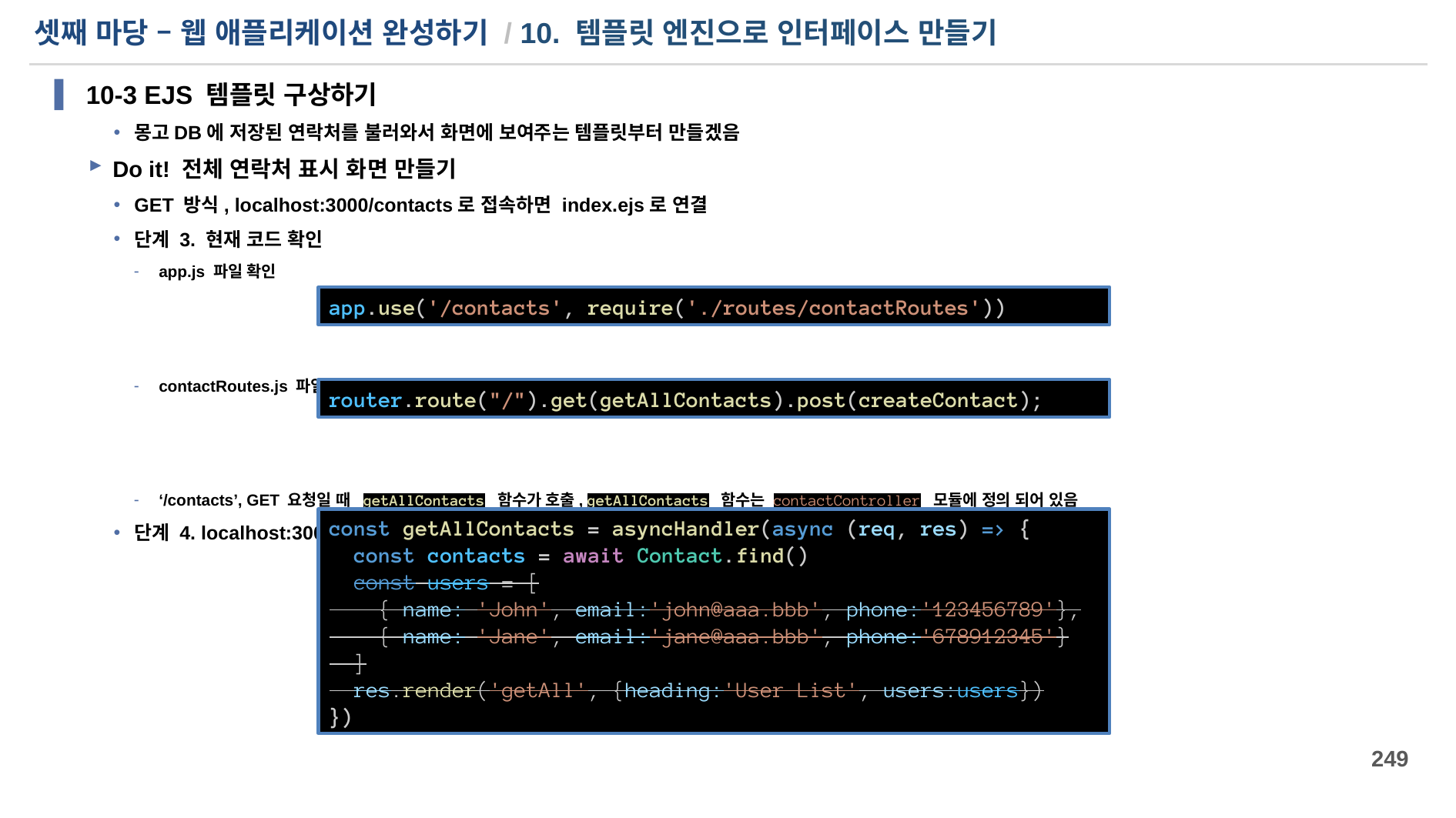

# 셋째 마당 – 웹 애플리케이션 완성하기 / 10. 템플릿 엔진으로 인터페이스 만들기
10-3 EJS 템플릿 구상하기
몽고DB에 저장된 연락처를 불러와서 화면에 보여주는 템플릿부터 만들겠음
Do it! 전체 연락처 표시 화면 만들기
GET 방식, localhost:3000/contacts로 접속하면 index.ejs로 연결
단계 3. 현재 코드 확인
app.js 파일 확인

contactRoutes.js 파일 확인

‘/contacts’, GET 요청일 때  getAllContacts 함수가 호출, getAllContacts 함수는 contactController 모듈에 정의 되어 있음
단계 4. localhost:3000/contact로 접속했을 때 응대하는 함수(controllers/contactController.js) 수정

app.use('/contacts', require('./routes/contactRoutes'))
router.route("/").get(getAllContacts).post(createContact);
const getAllContacts = asyncHandler(async (req, res) => {
  const contacts = await Contact.find()
  const users = [
    { name: 'John', email:'john@aaa.bbb', phone:'123456789'},
    { name: 'Jane', email:'jane@aaa.bbb', phone:'678912345'}
  ]
  res.render('getAll', {heading:'User List', users:users})
})
249